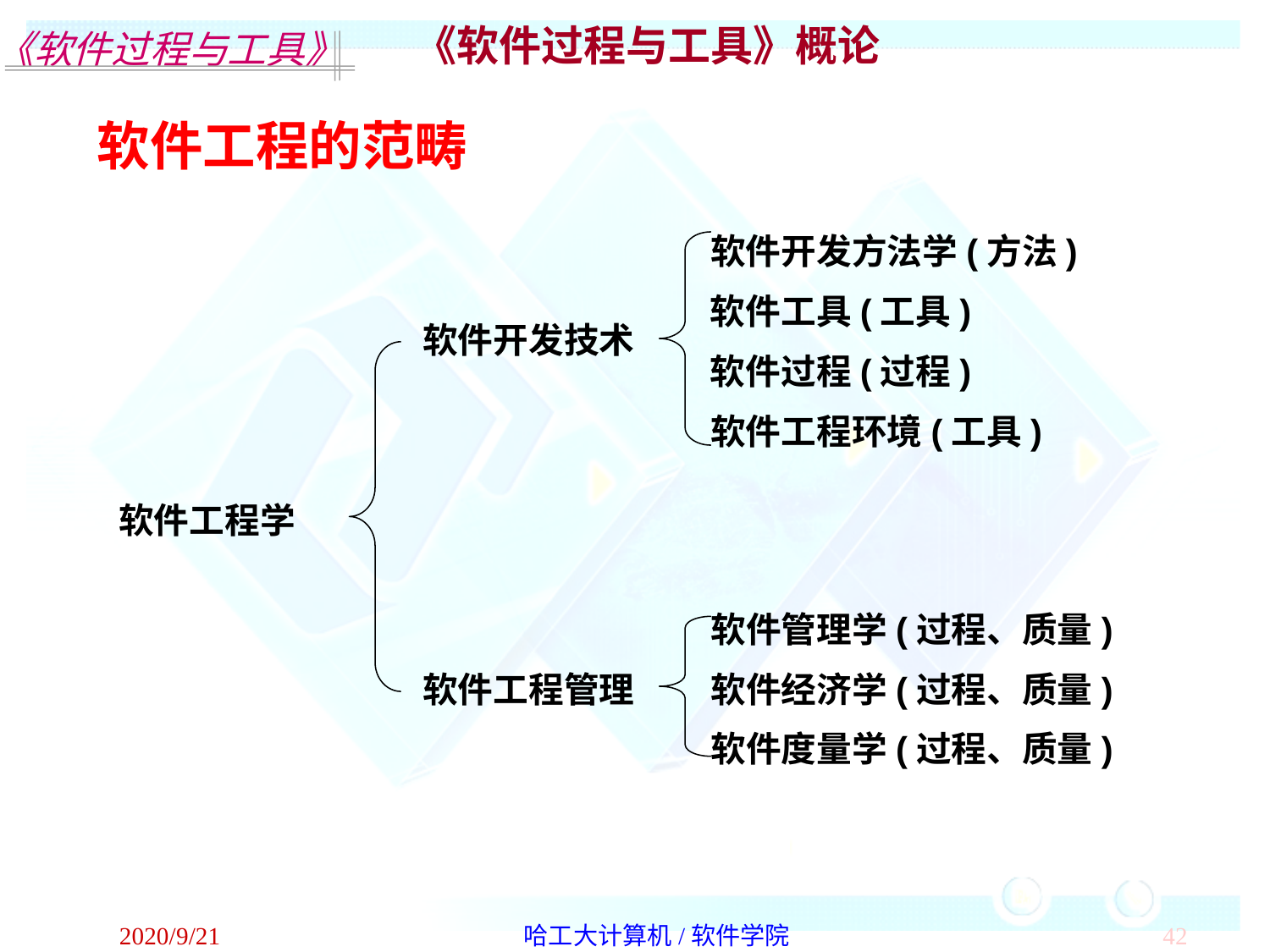

《软件过程与工具》概论
软件工程的范畴
软件开发方法学(方法)

软件工具(工具)
软件开发技术

软件过程(过程)
软件工程环境(工具)
软件工程学
软件管理学(过程、质量)

软件经济学(过程、质量)
软件工程管理
软件度量学(过程、质量)